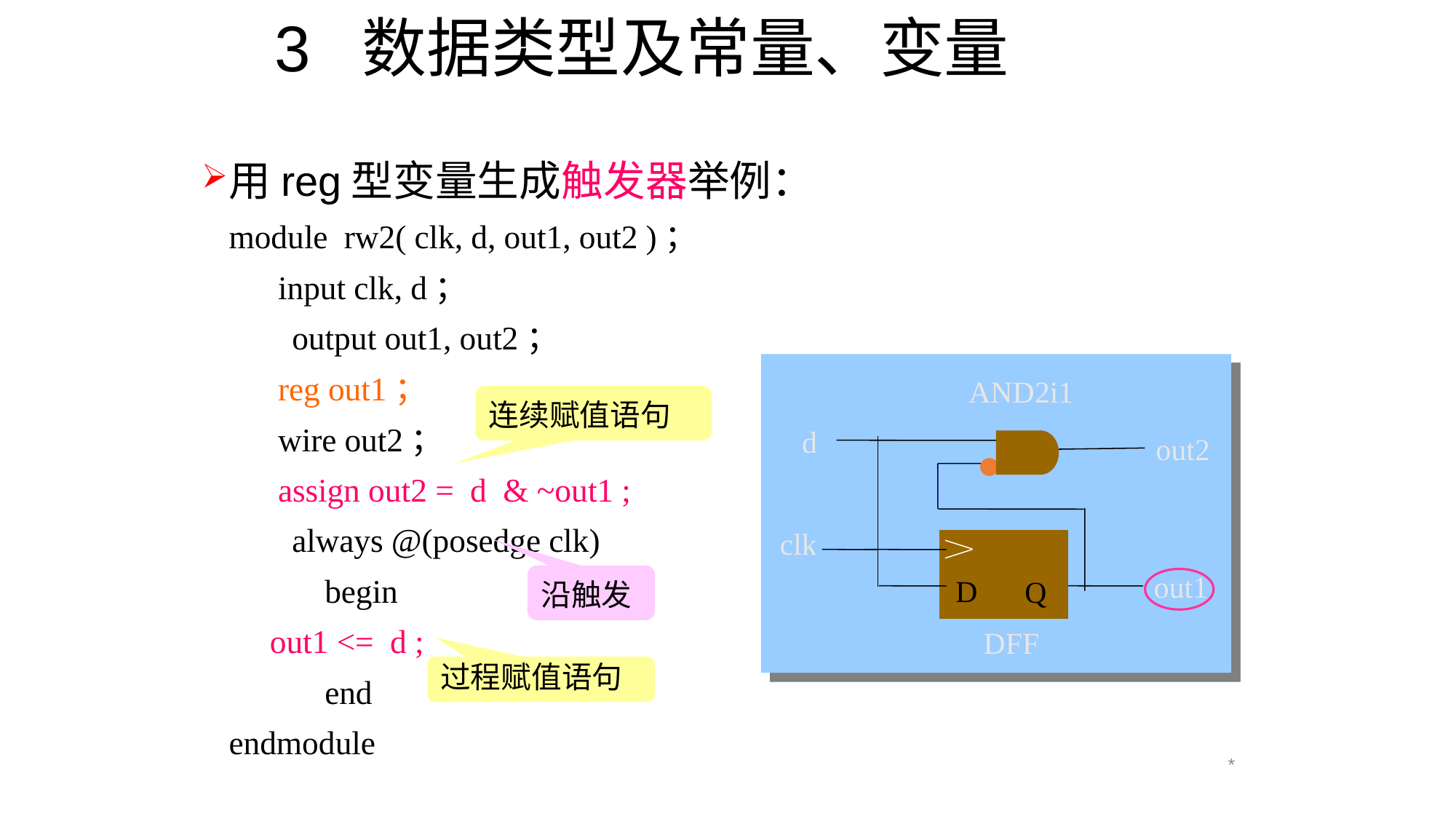

# 3  数据类型及常量、变量
用reg型变量生成触发器举例：
	module  rw2( clk, d, out1, out2 )；
	      input clk, d；
           output out1, out2；
	      reg out1；
	      wire out2；
 	      assign out2 =  d  & ~out1 ;
           always @(posedge clk)
               begin
		     out1 <=  d ;
               end
	endmodule

AND2i1
d
out2

clk

out1
D
Q

DFF
连续赋值语句
沿触发

过程赋值语句
*